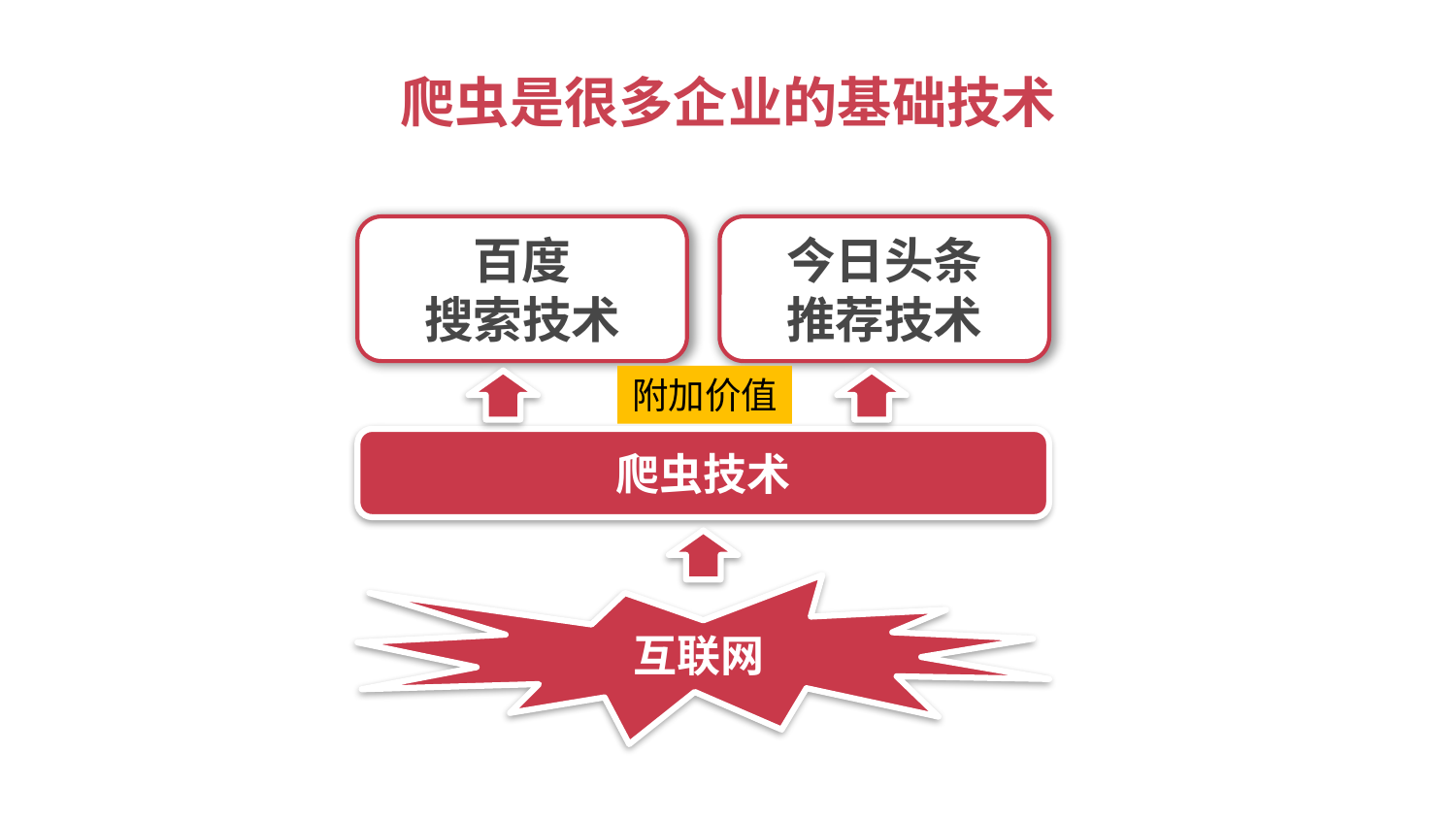

# 爬虫是很多企业的基础技术
百度
搜索技术
今日头条
推荐技术
附加价值

爬虫技术

互联网